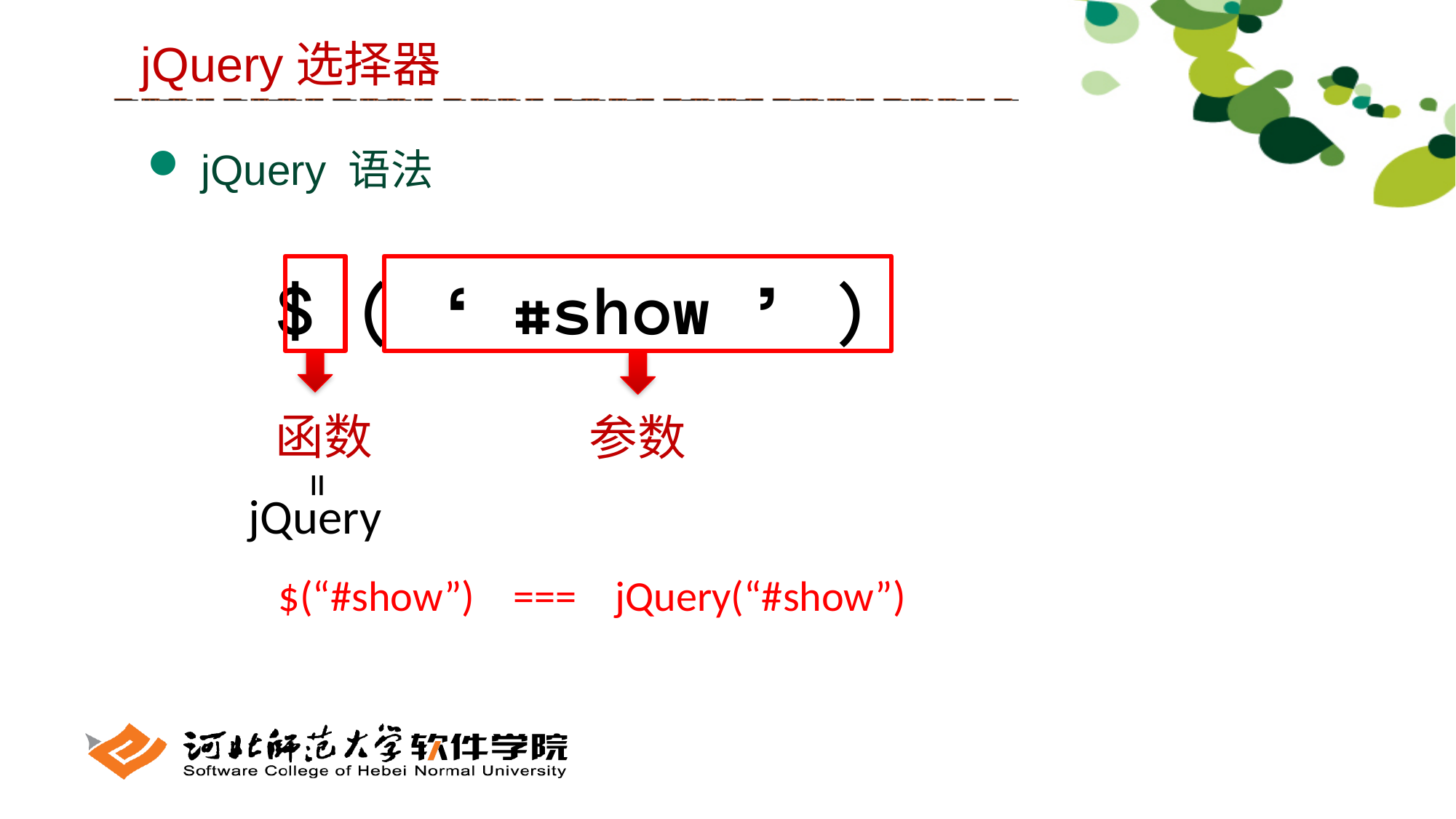

jQuery选择器
 jQuery 语法

$ ( ‘ #show ’ )

函数

参数
=
jQuery

$(“#show”)    ===    jQuery(“#show”)